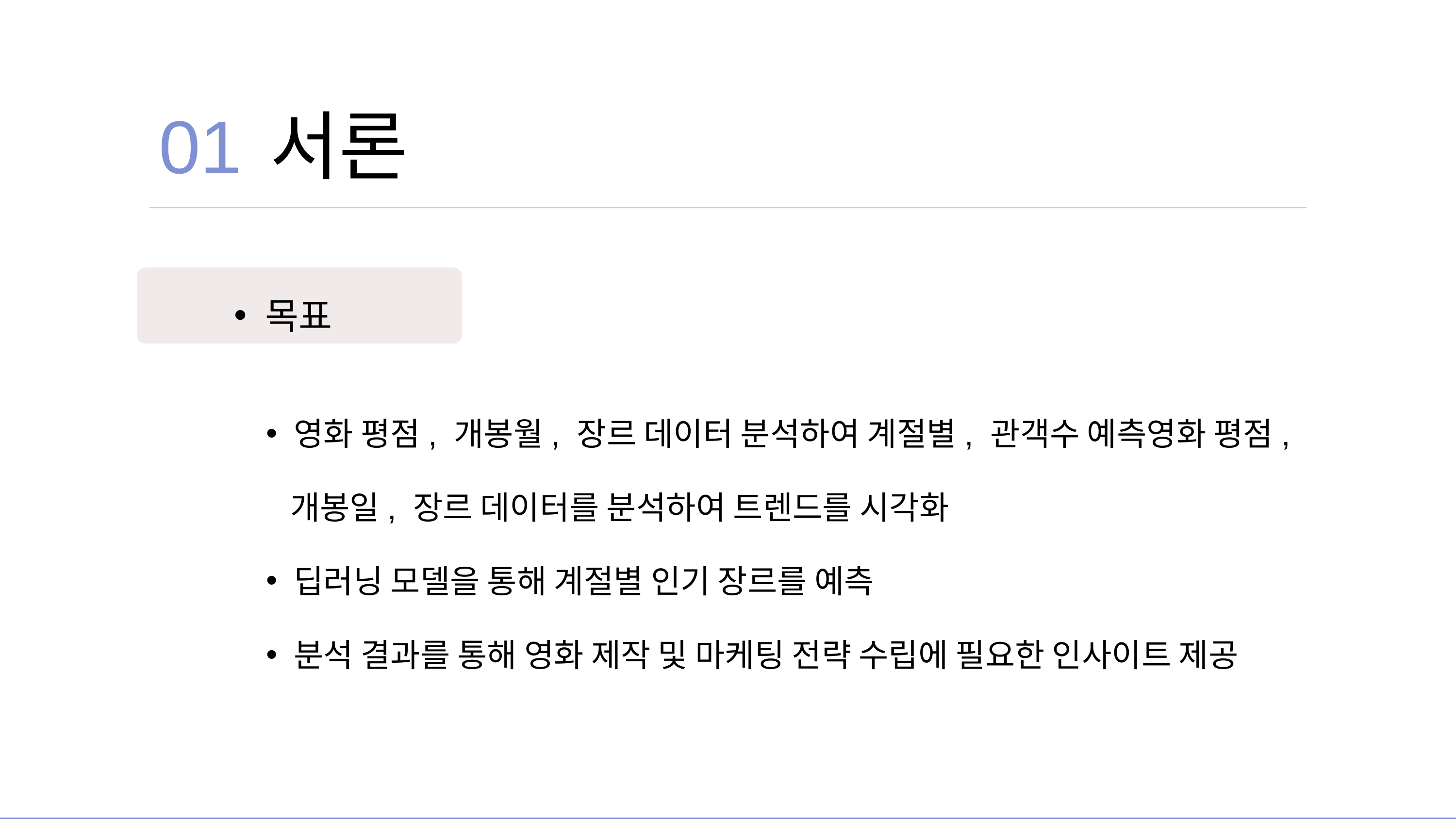

01
서론

목표

영화 평점, 개봉월, 장르 데이터 분석하여 계절별, 관객수 예측영화 평점,
      개봉일, 장르 데이터를 분석하여 트렌드를 시각화
딥러닝 모델을 통해 계절별 인기 장르를 예측
분석 결과를 통해 영화 제작 및 마케팅 전략 수립에 필요한 인사이트 제공